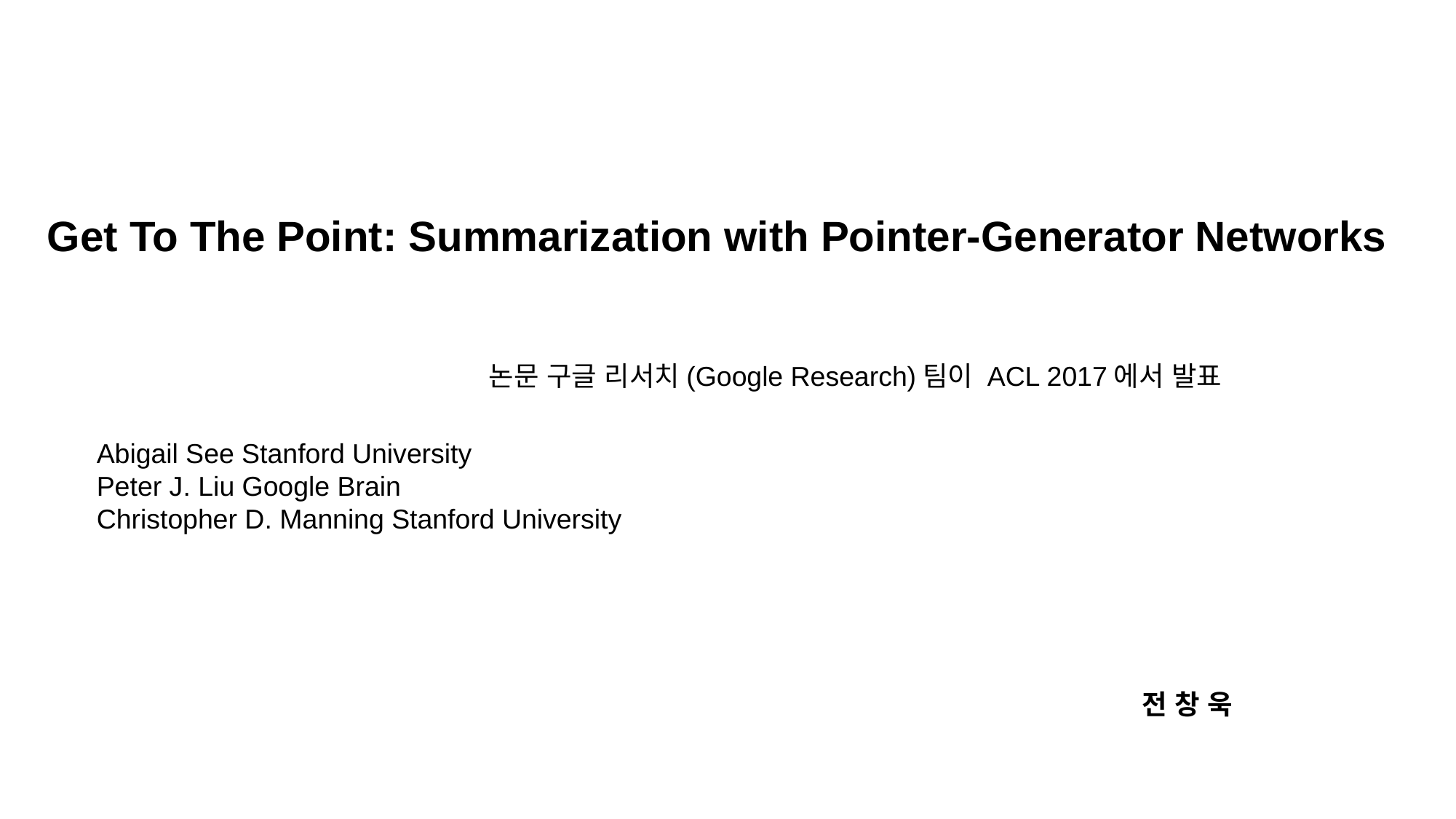

Get To The Point: Summarization with Pointer-Generator Networks
논문 구글 리서치(Google Research)팀이 ACL 2017에서 발표
Abigail See Stanford University
Peter J. Liu Google Brain
Christopher D. Manning Stanford University
전 창 욱